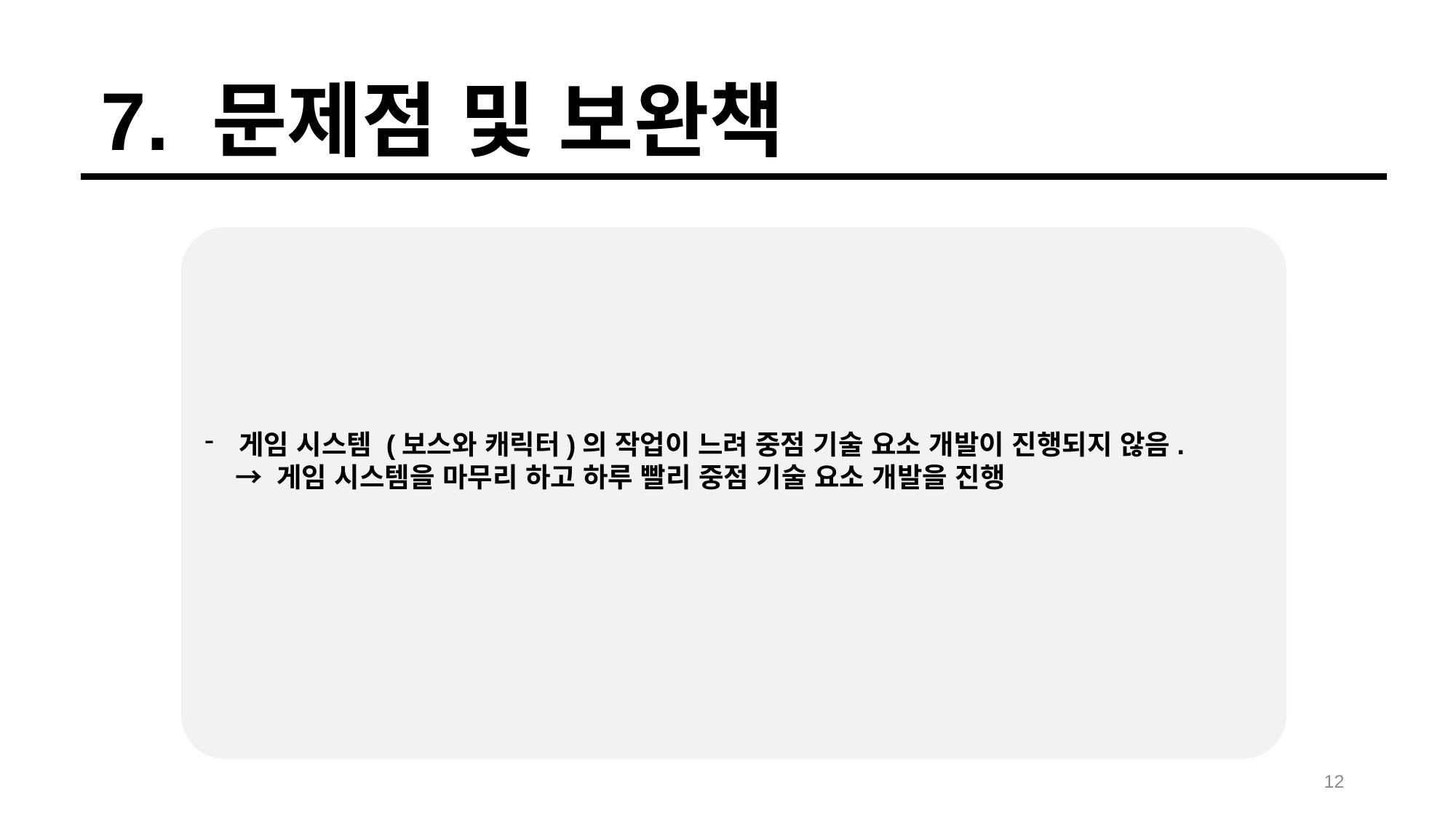

7. 문제점 및 보완책
게임 시스템 (보스와 캐릭터)의 작업이 느려 중점 기술 요소 개발이 진행되지 않음.
    → 게임 시스템을 마무리 하고 하루 빨리 중점 기술 요소 개발을 진행

12